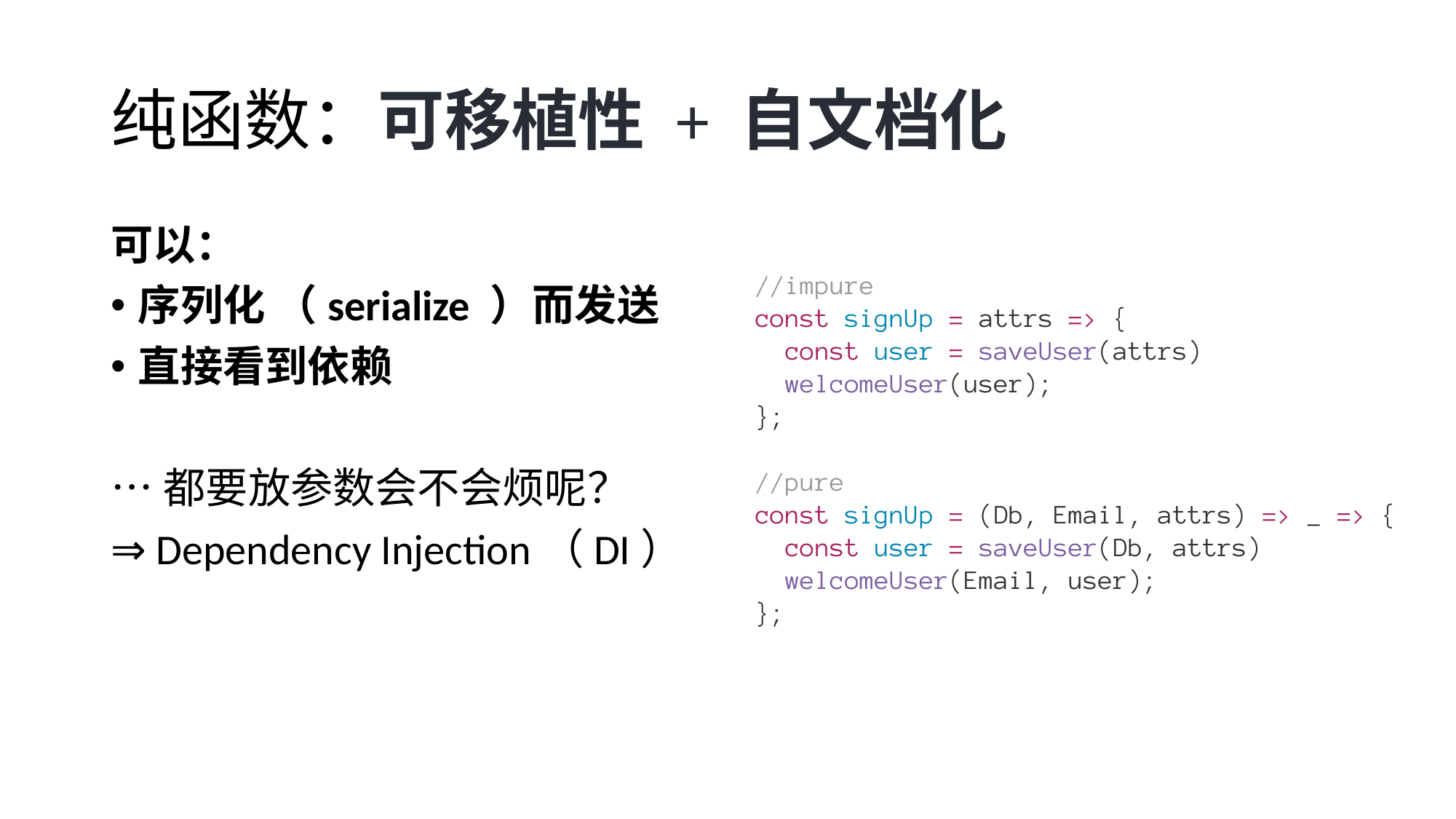

# 纯函数：可移植性 + 自文档化
可以：
序列化 （serialize ）而发送
直接看到依赖

…都要放参数会不会烦呢？
⇒ Dependency Injection（DI）
//impure
const signUp = attrs => {
  const user = saveUser(attrs)
  welcomeUser(user);
};

//pure
const signUp = (Db, Email, attrs) => _ => {
  const user = saveUser(Db, attrs)
  welcomeUser(Email, user);
};